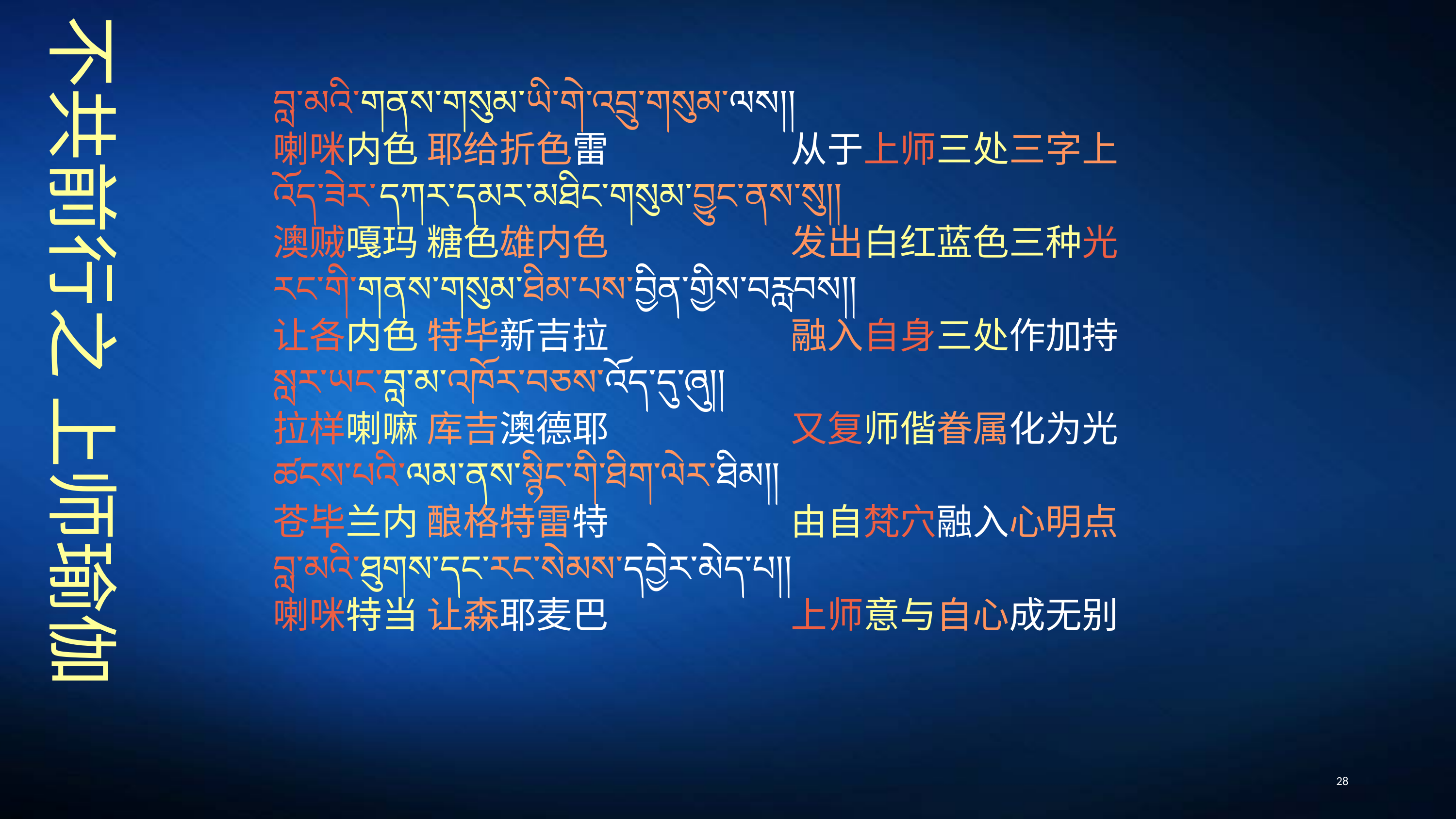

བླ་མའི་གནས་གསུམ་ཡི་གེ་འབྲུ་གསུམ་ལས།།
喇咪内色 耶给折色雷　　　　　从于上师三处三字上
འོད་ཟེར་དཀར་དམར་མཐིང་གསུམ་བྱུང་ནས་སུ།།
澳贼嘎玛 糖色雄内色　　　　　发出白红蓝色三种光
རང་གི་གནས་གསུམ་ཐིམ་པས་བྱིན་གྱིས་བརླབས།།
让各内色 特毕新吉拉　　　　　融入自身三处作加持
སླར་ཡང་བླ་མ་འཁོར་བཅས་འོད་དུ་ཞུ།།
拉样喇嘛 库吉澳德耶　　　　　又复师偕眷属化为光
ཚངས་པའི་ལམ་ནས་སྙིང་གི་ཐིག་ལེར་ཐིམ།།
苍毕兰内 酿格特雷特　　　　　由自梵穴融入心明点
བླ་མའི་ཐུགས་དང་རང་སེམས་དབྱེར་མེད་པ།།
喇咪特当 让森耶麦巴　　　　　上师意与自心成无别

# 不共前行之 上师瑜伽
28